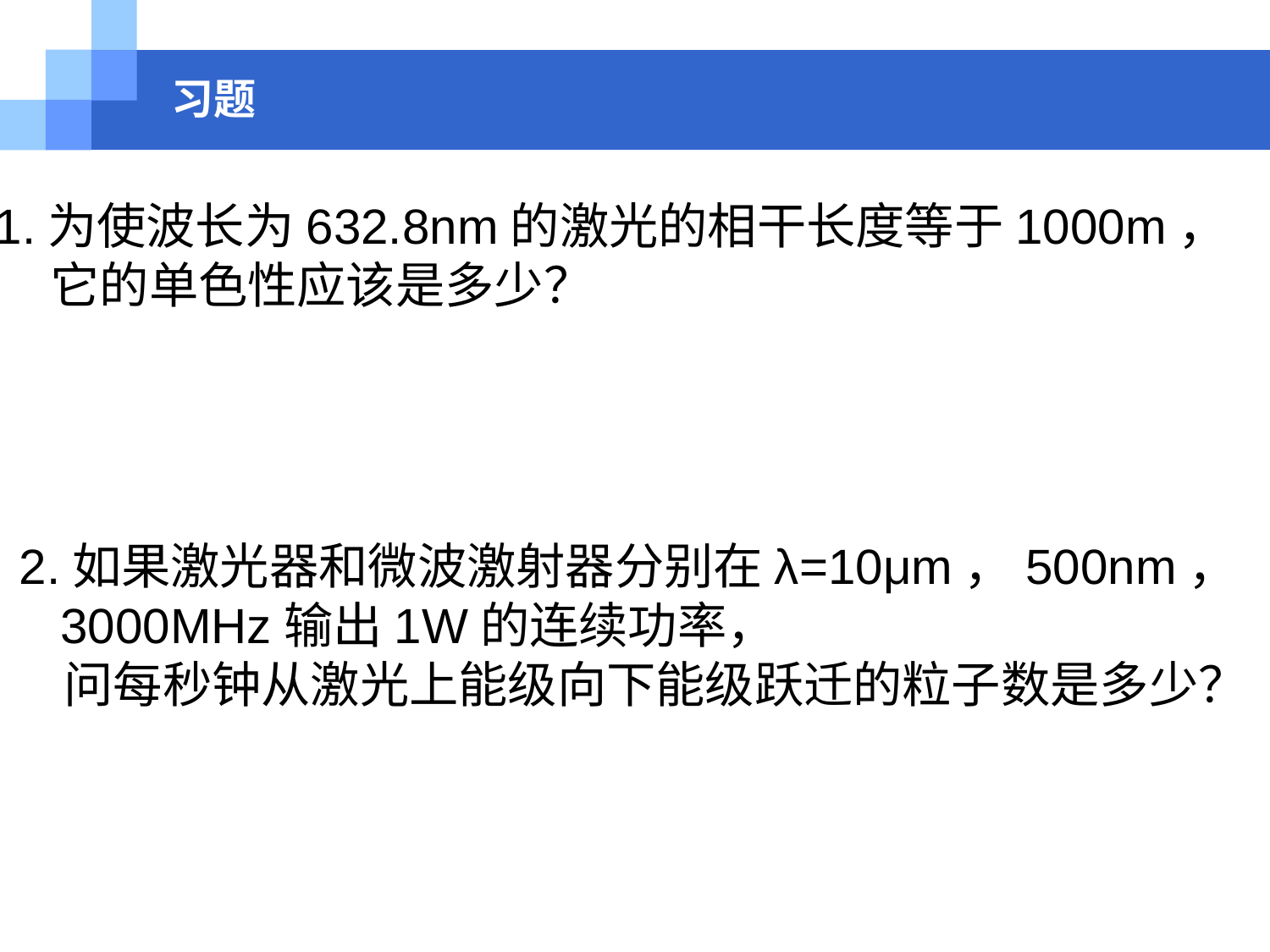

# 习题
1.为使波长为632.8nm的激光的相干长度等于1000m，
    它的单色性应该是多少？
2.如果激光器和微波激射器分别在λ=10μm，500nm，
   3000MHz输出1W的连续功率，
   问每秒钟从激光上能级向下能级跃迁的粒子数是多少？